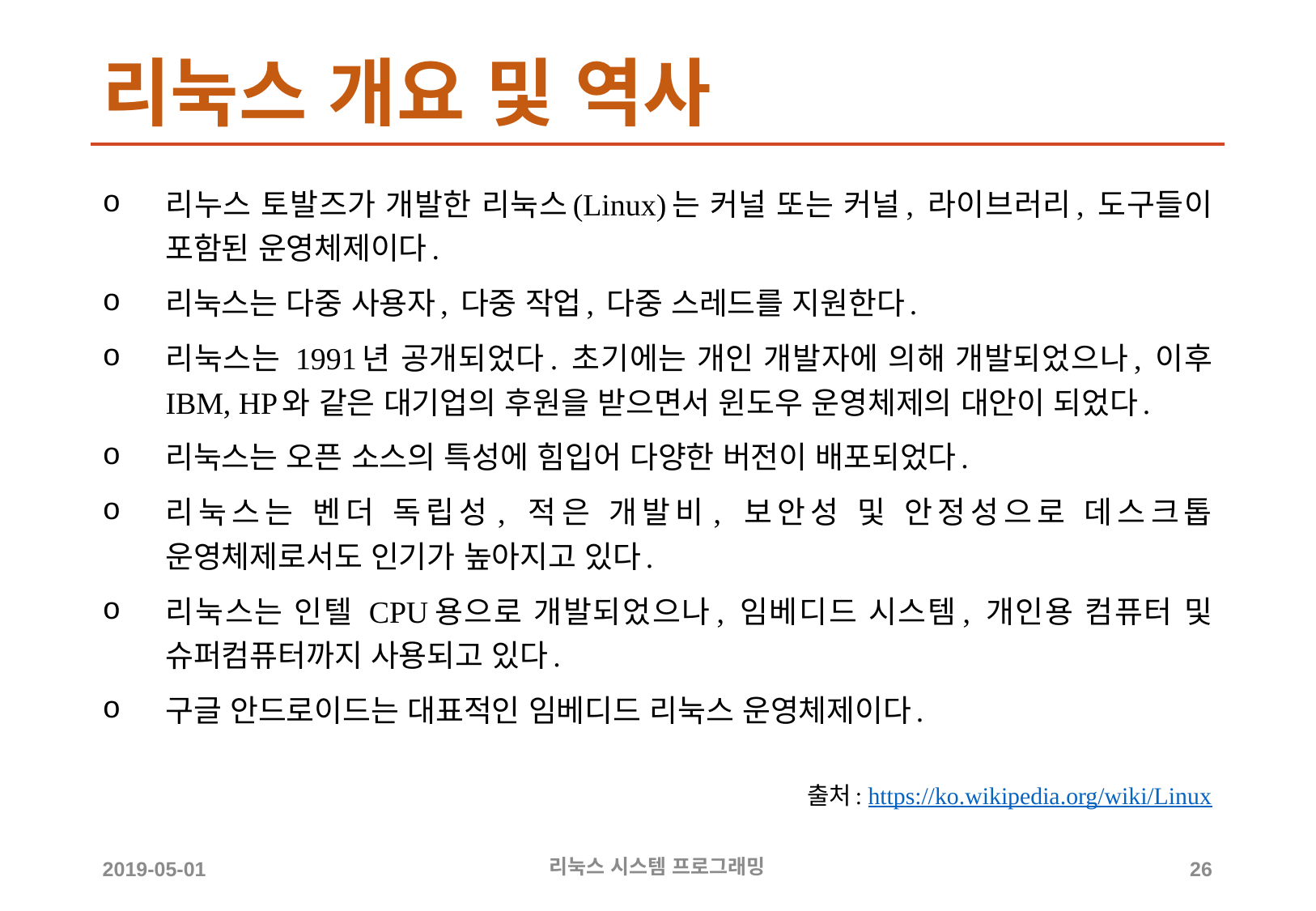

# 리눅스 개요 및 역사
리누스 토발즈가 개발한 리눅스(Linux)는 커널 또는 커널, 라이브러리, 도구들이 포함된 운영체제이다.
리눅스는 다중 사용자, 다중 작업, 다중 스레드를 지원한다.
리눅스는 1991년 공개되었다. 초기에는 개인 개발자에 의해 개발되었으나, 이후 IBM, HP와 같은 대기업의 후원을 받으면서 윈도우 운영체제의 대안이 되었다.
리눅스는 오픈 소스의 특성에 힘입어 다양한 버전이 배포되었다.
리눅스는 벤더 독립성, 적은 개발비, 보안성 및 안정성으로 데스크톱 운영체제로서도 인기가 높아지고 있다.
리눅스는 인텔 CPU용으로 개발되었으나, 임베디드 시스템, 개인용 컴퓨터 및 슈퍼컴퓨터까지 사용되고 있다.
구글 안드로이드는 대표적인 임베디드 리눅스 운영체제이다.

출처: https://ko.wikipedia.org/wiki/Linux
2019-05-01
리눅스 시스템 프로그래밍
26